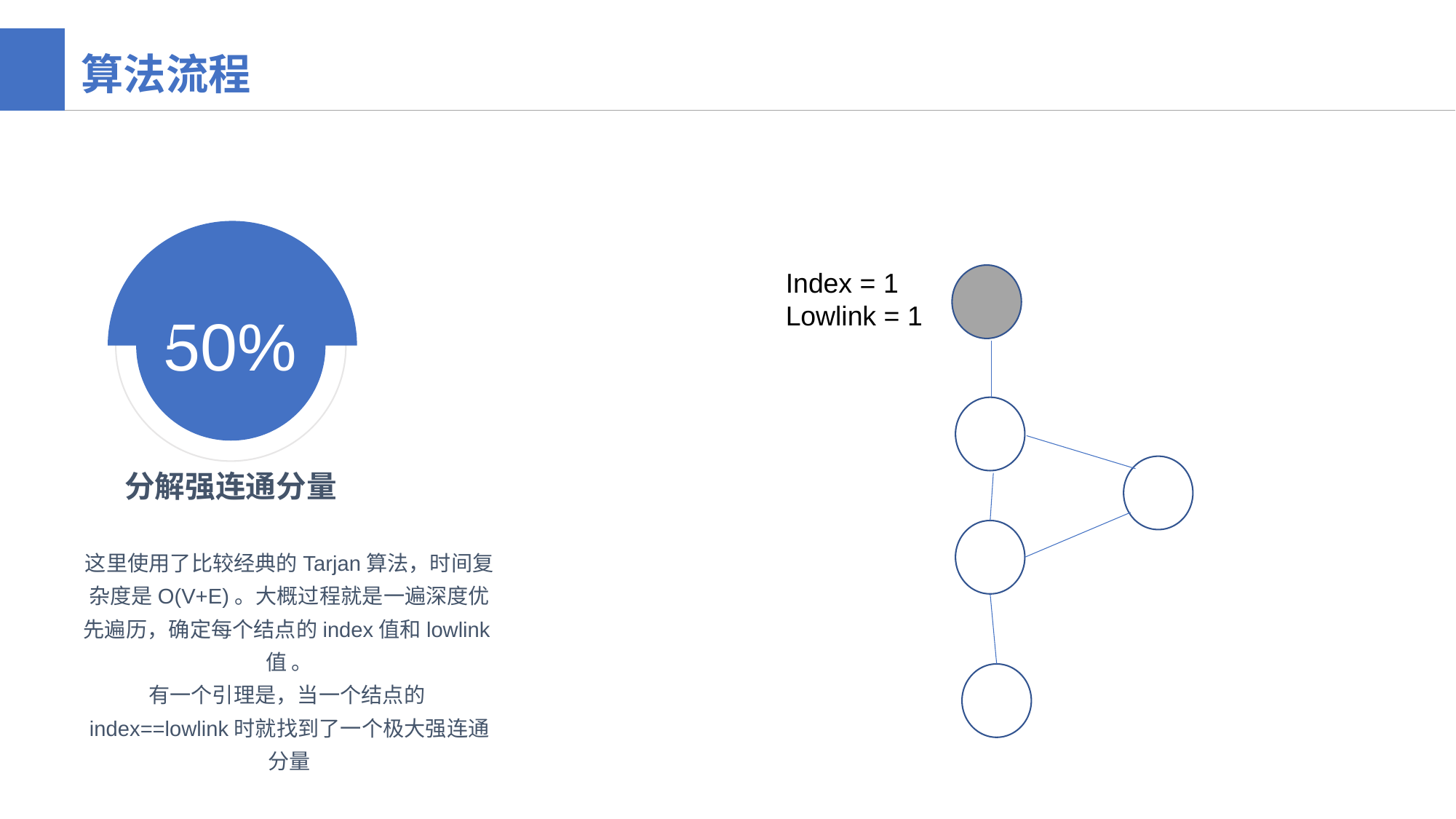

算法流程

### Chart

| Category | 销售额 |
|---|---|
| 第一季度 | 50.0 |
| 第二季度 | 50.0 |

### Chart

| Category |
|---|

Index = 1
Lowlink = 1
50%
分解强连通分量
这里使用了比较经典的Tarjan算法，时间复杂度是O(V+E)。大概过程就是一遍深度优先遍历，确定每个结点的index值和lowlink值 。
有一个引理是，当一个结点的index==lowlink时就找到了一个极大强连通分量